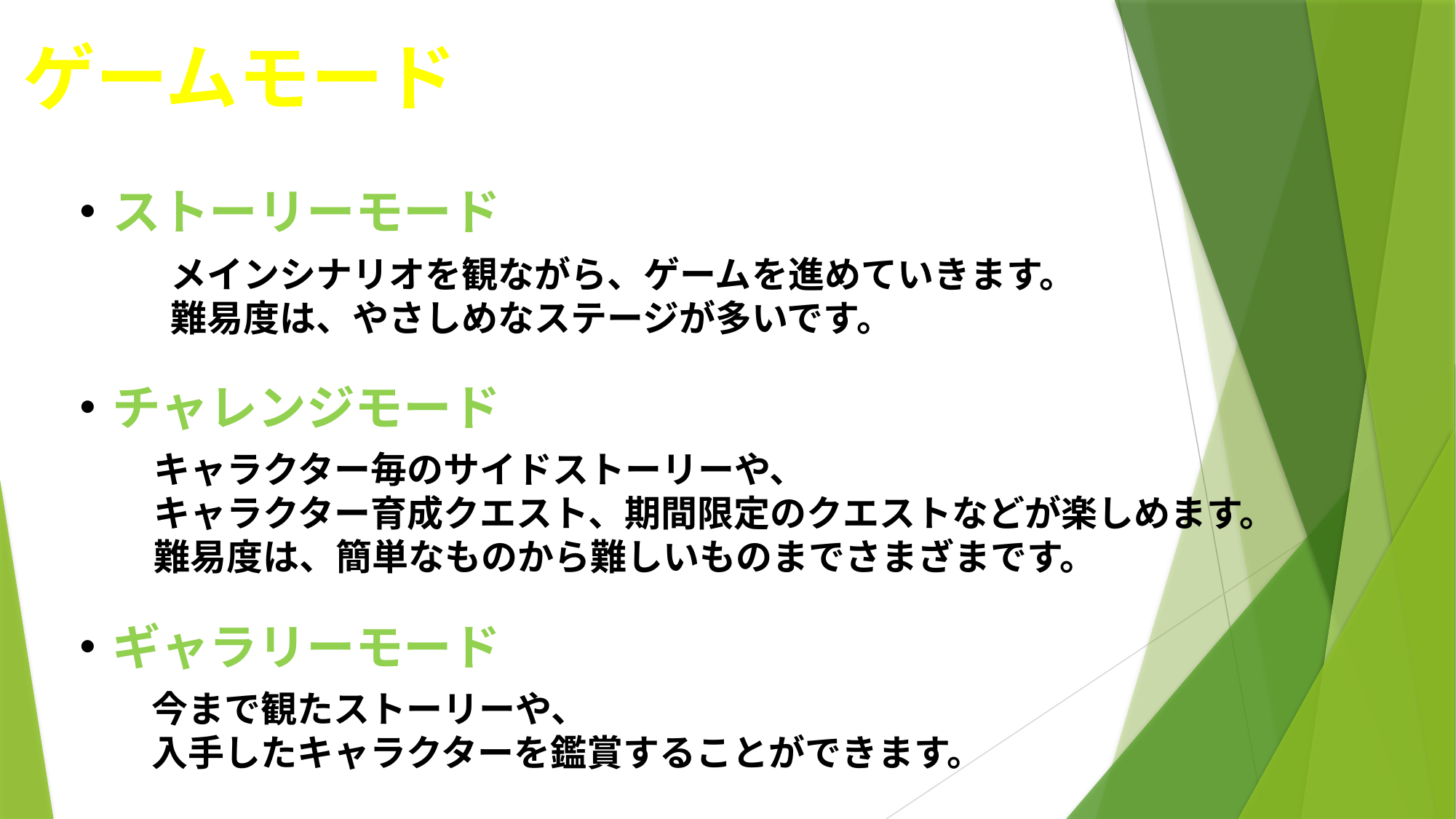

# ゲームモード
・ストーリーモード
メインシナリオを観ながら、ゲームを進めていきます。
難易度は、やさしめなステージが多いです。
・チャレンジモード
キャラクター毎のサイドストーリーや、
キャラクター育成クエスト、期間限定のクエストなどが楽しめます。
難易度は、簡単なものから難しいものまでさまざまです。
・ギャラリーモード
今まで観たストーリーや、
入手したキャラクターを鑑賞することができます。